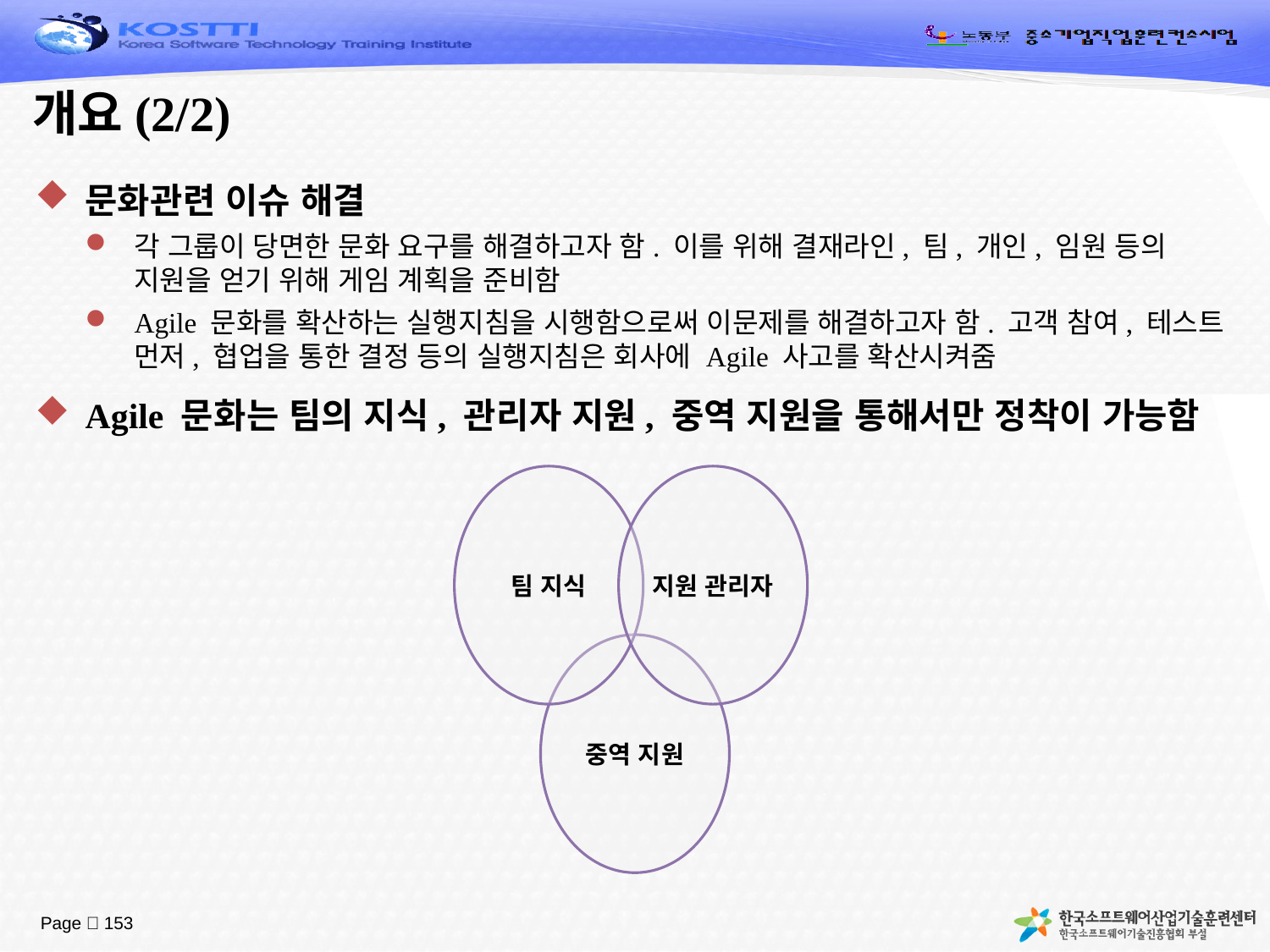

# 개요(2/2)
문화관련 이슈 해결
각 그룹이 당면한 문화 요구를 해결하고자 함. 이를 위해 결재라인, 팀, 개인, 임원 등의 지원을 얻기 위해 게임 계획을 준비함
Agile 문화를 확산하는 실행지침을 시행함으로써 이문제를 해결하고자 함. 고객 참여, 테스트 먼저, 협업을 통한 결정 등의 실행지침은 회사에 Agile 사고를 확산시켜줌
Agile 문화는 팀의 지식, 관리자 지원, 중역 지원을 통해서만 정착이 가능함
팀 지식
지원 관리자
중역 지원